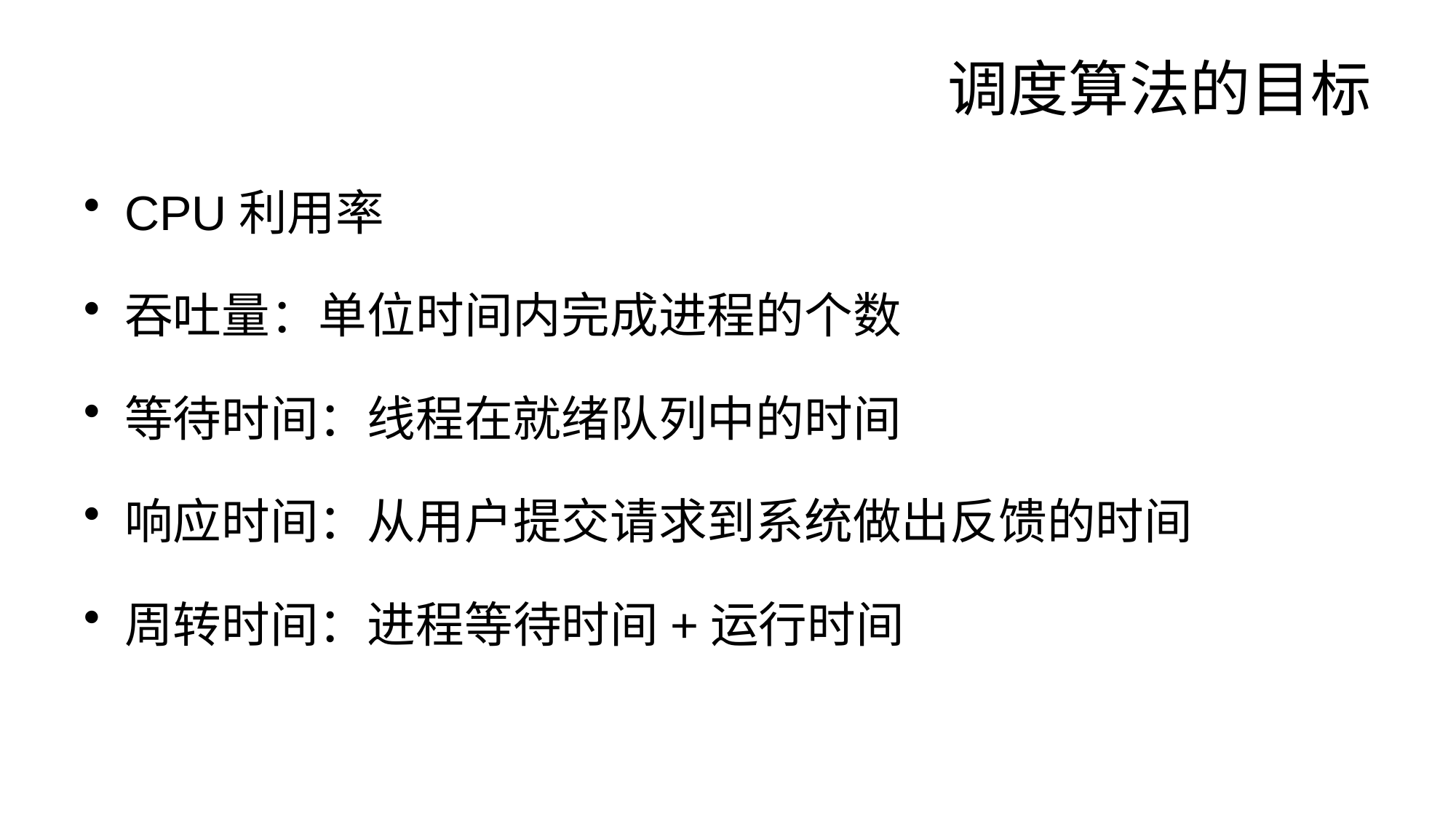

# 调度算法的目标
CPU利用率
吞吐量：单位时间内完成进程的个数
等待时间：线程在就绪队列中的时间
响应时间：从用户提交请求到系统做出反馈的时间
周转时间：进程等待时间+运行时间